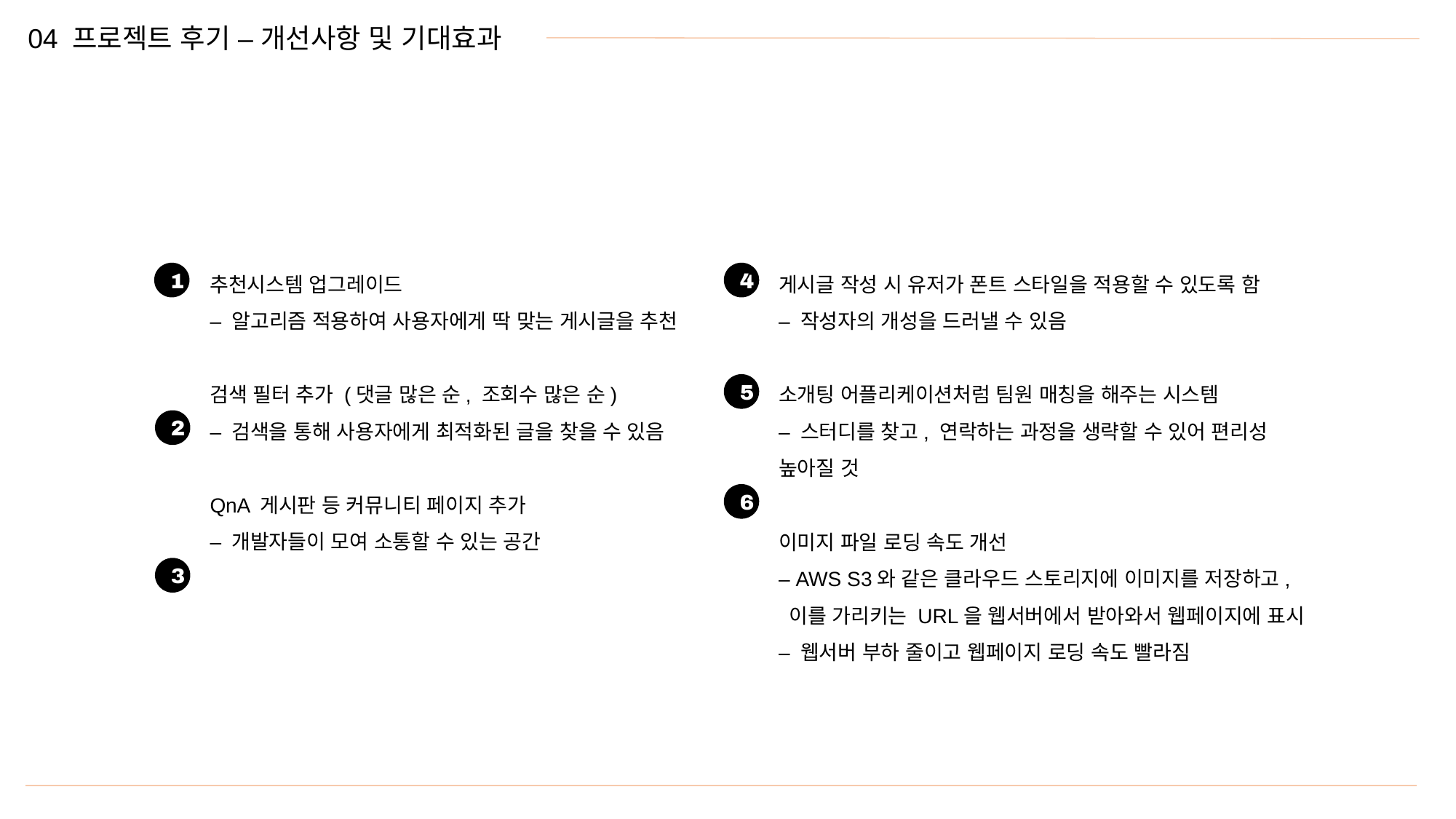

04 프로젝트 후기 – 개선사항 및 기대효과
추천시스템 업그레이드
– 알고리즘 적용하여 사용자에게 딱 맞는 게시글을 추천

검색 필터 추가 (댓글 많은 순, 조회수 많은 순)
– 검색을 통해 사용자에게 최적화된 글을 찾을 수 있음

QnA 게시판 등 커뮤니티 페이지 추가
– 개발자들이 모여 소통할 수 있는 공간
게시글 작성 시 유저가 폰트 스타일을 적용할 수 있도록 함
– 작성자의 개성을 드러낼 수 있음

소개팅 어플리케이션처럼 팀원 매칭을 해주는 시스템
– 스터디를 찾고, 연락하는 과정을 생략할 수 있어 편리성 높아질 것

이미지 파일 로딩 속도 개선
– AWS S3와 같은 클라우드 스토리지에 이미지를 저장하고,        이를 가리키는 URL을 웹서버에서 받아와서 웹페이지에 표시
– 웹서버 부하 줄이고 웹페이지 로딩 속도 빨라짐

1
4
5
2
6
3